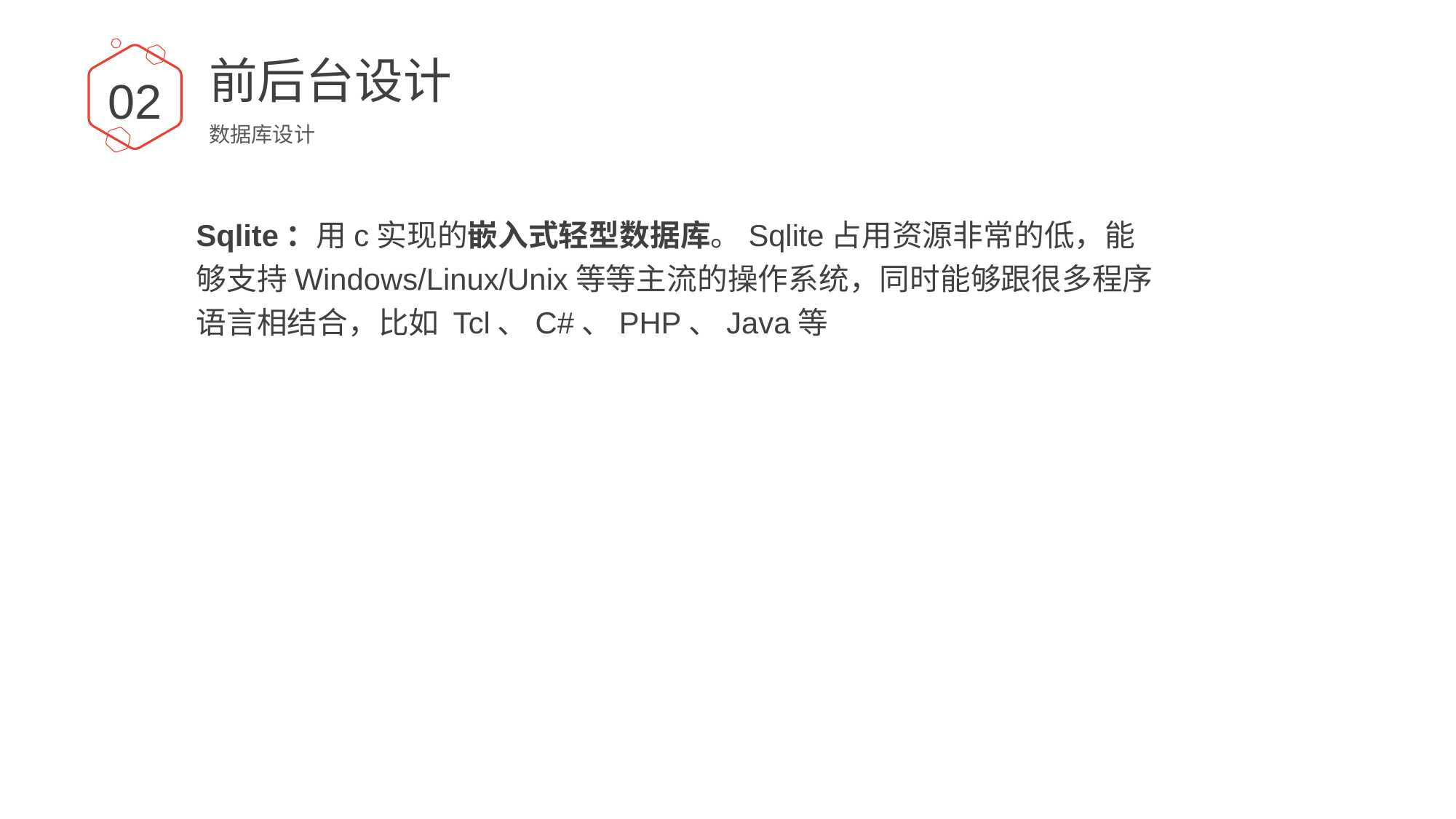

前后台设计

02
数据库设计

Sqlite：用c实现的嵌入式轻型数据库。Sqlite占用资源非常的低，能够支持Windows/Linux/Unix等等主流的操作系统，同时能够跟很多程序语言相结合，比如 Tcl、C#、PHP、Java等